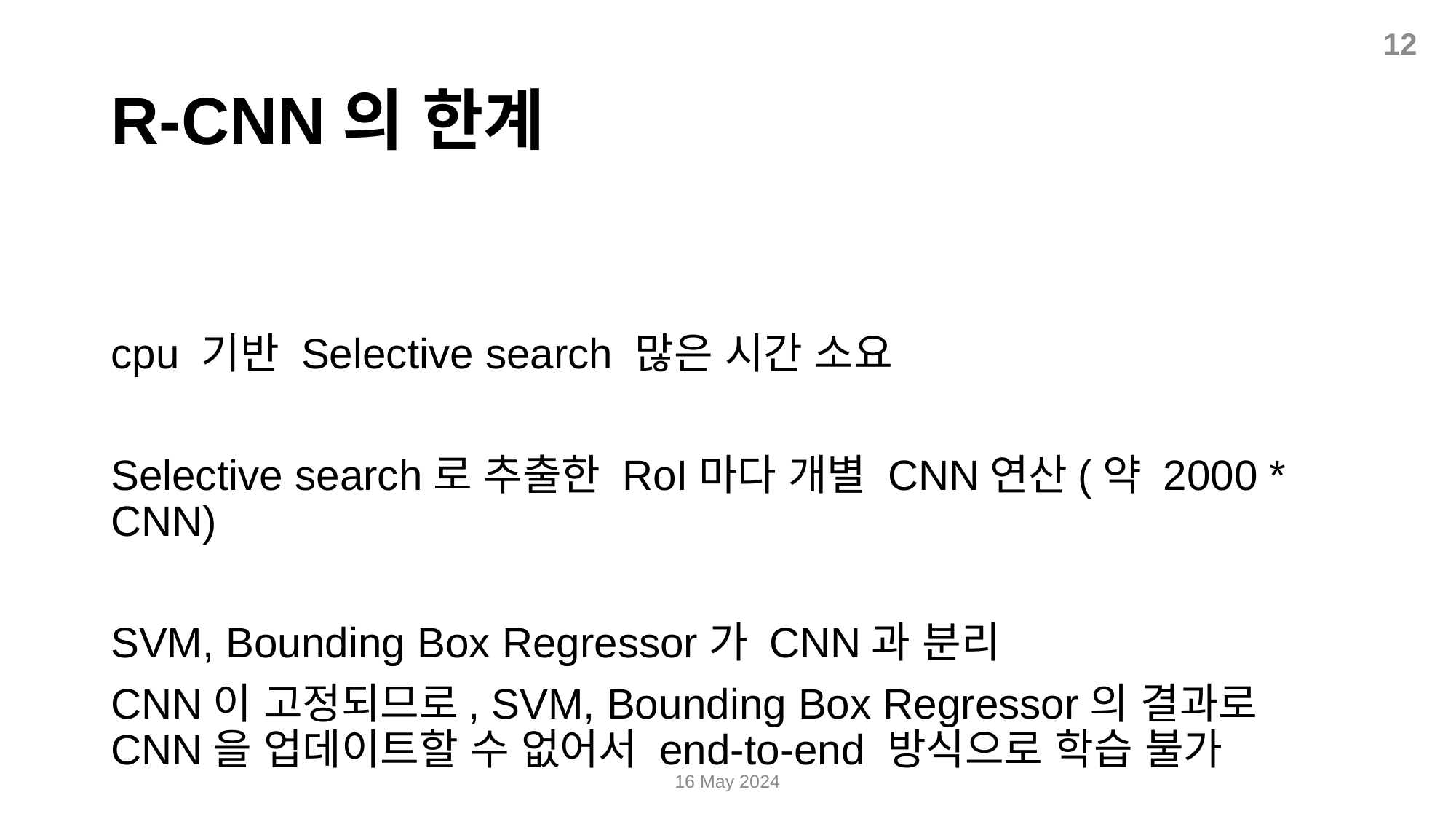

12
# R-CNN의 한계

cpu 기반 Selective search 많은 시간 소요

Selective search로 추출한 RoI마다 개별 CNN연산(약 2000 * CNN)

SVM, Bounding Box Regressor가 CNN과 분리
CNN이 고정되므로, SVM, Bounding Box Regressor의 결과로        CNN을 업데이트할 수 없어서 end-to-end 방식으로 학습 불가

16 May 2024